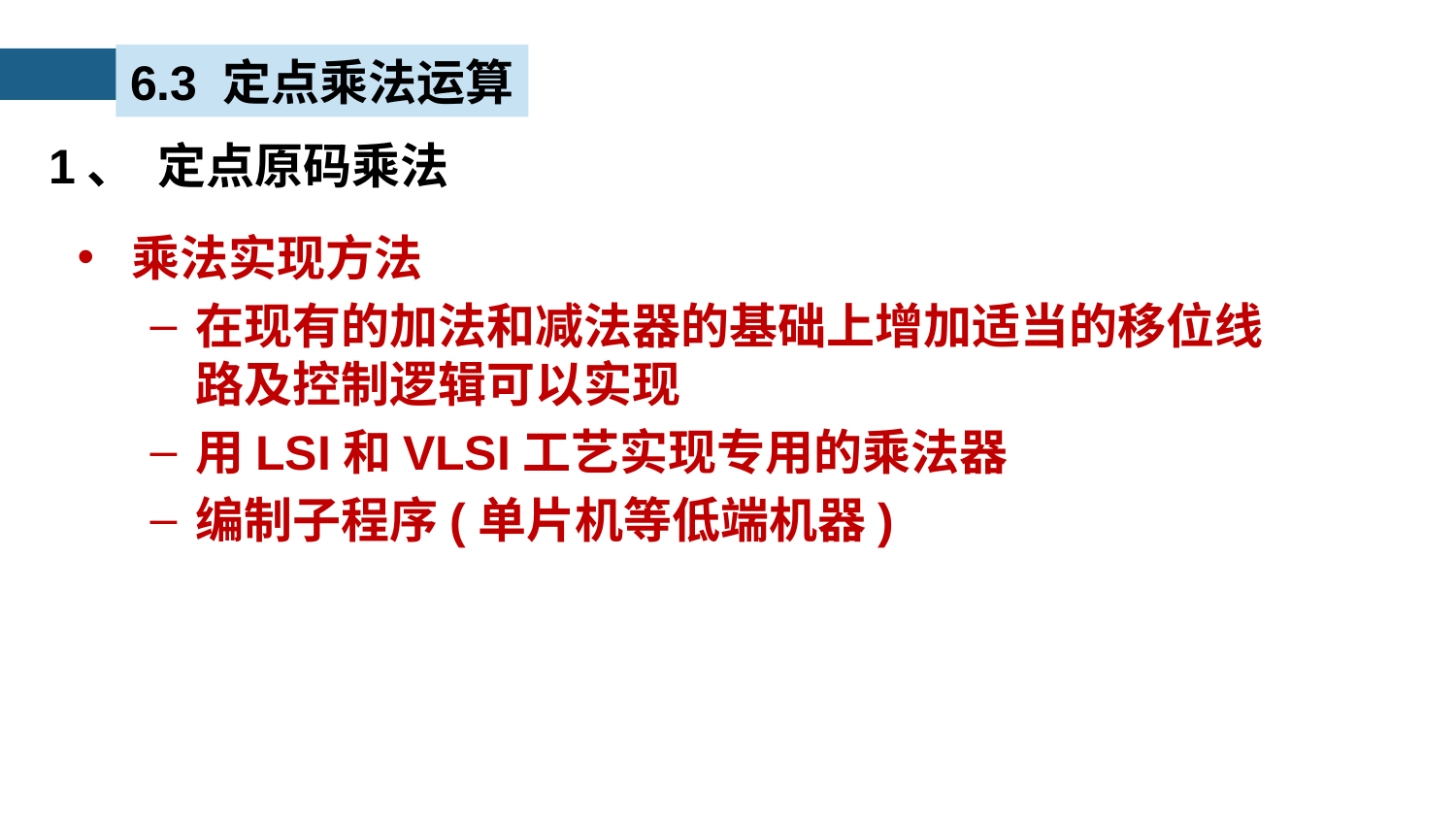

6.3 定点乘法运算
1、  定点原码乘法
乘法实现方法
在现有的加法和减法器的基础上增加适当的移位线路及控制逻辑可以实现
用LSI和VLSI工艺实现专用的乘法器
编制子程序(单片机等低端机器)